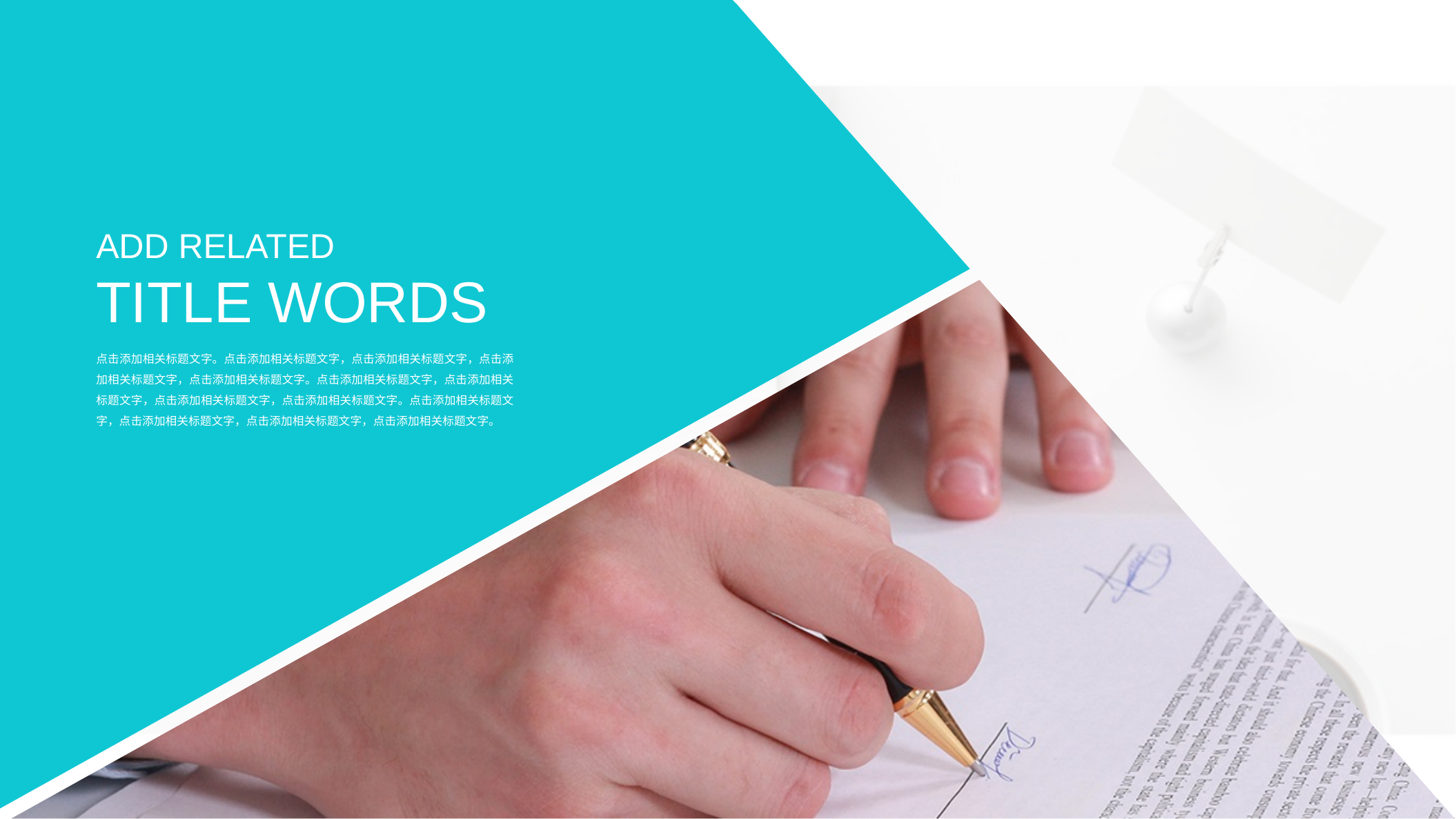

点击添加相关标题文字
ADD RELATED TITLE WORDS
ADD RELATED
TITLE WORDS

点击添加相关标题文字。点击添加相关标题文字，点击添加相关标题文字，点击添加相关标题文字，点击添加相关标题文字。点击添加相关标题文字，点击添加相关标题文字，点击添加相关标题文字，点击添加相关标题文字。点击添加相关标题文字，点击添加相关标题文字，点击添加相关标题文字，点击添加相关标题文字。